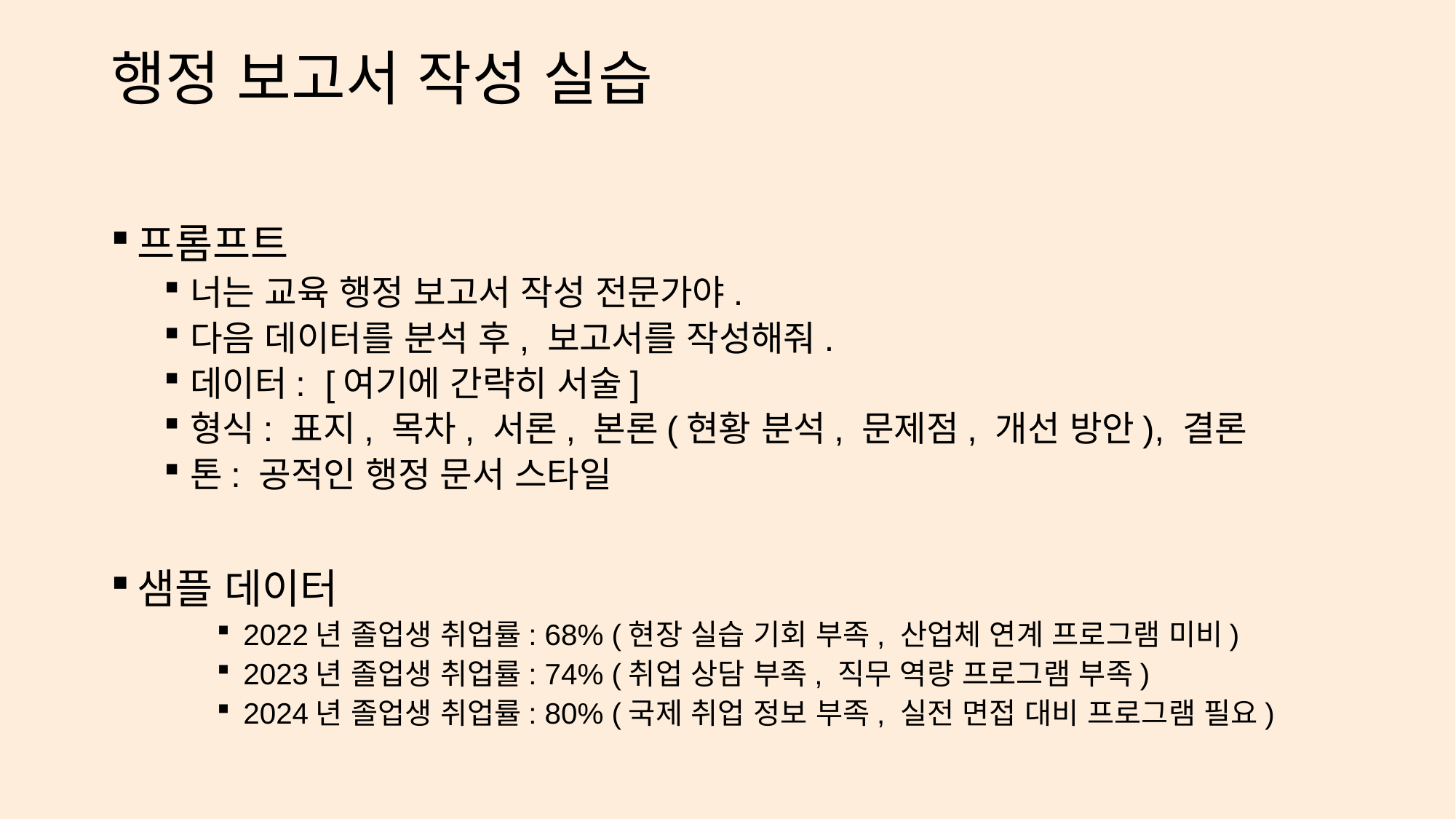

# 행정 보고서 작성 실습
프롬프트
너는 교육 행정 보고서 작성 전문가야.
다음 데이터를 분석 후, 보고서를 작성해줘.
데이터:  [여기에 간략히 서술]
형식: 표지, 목차, 서론, 본론(현황 분석, 문제점, 개선 방안), 결론
톤: 공적인 행정 문서 스타일

샘플 데이터
2022년 졸업생 취업률: 68% (현장 실습 기회 부족, 산업체 연계 프로그램 미비)
2023년 졸업생 취업률: 74% (취업 상담 부족, 직무 역량 프로그램 부족)
2024년 졸업생 취업률: 80% (국제 취업 정보 부족, 실전 면접 대비 프로그램 필요)